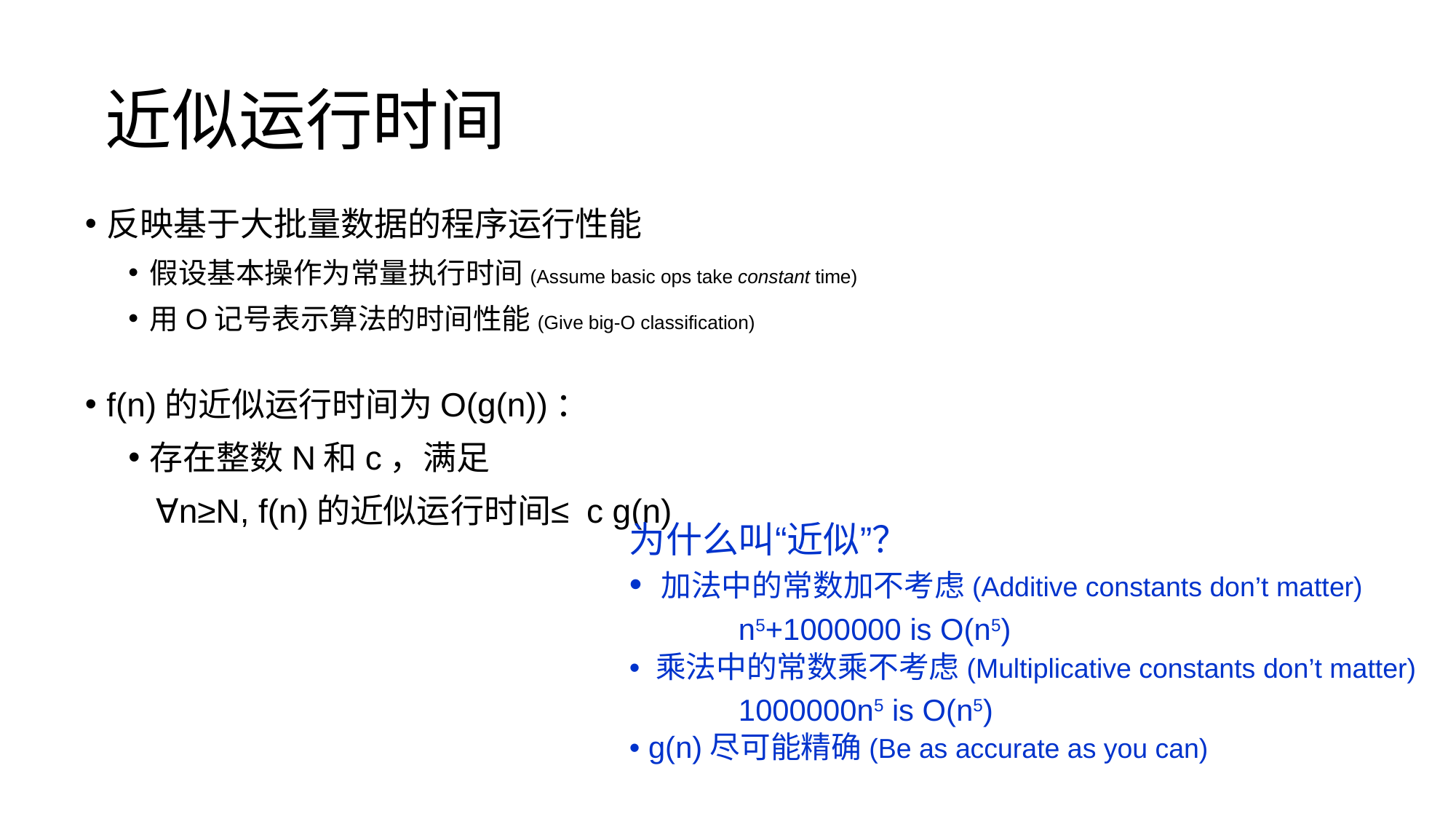

近似运行时间
反映基于大批量数据的程序运行性能
假设基本操作为常量执行时间(Assume basic ops take constant time)
用Ο记号表示算法的时间性能(Give big-O classification)

f(n)的近似运行时间为O(g(n))：
存在整数N和c，满足
   ∀n≥N, f(n)的近似运行时间≤ c g(n)
为什么叫“近似”？
• 加法中的常数加不考虑(Additive constants don’t matter)
	n5+1000000 is O(n5)
• 乘法中的常数乘不考虑(Multiplicative constants don’t matter)
	1000000n5 is O(n5)
• g(n)尽可能精确(Be as accurate as you can)